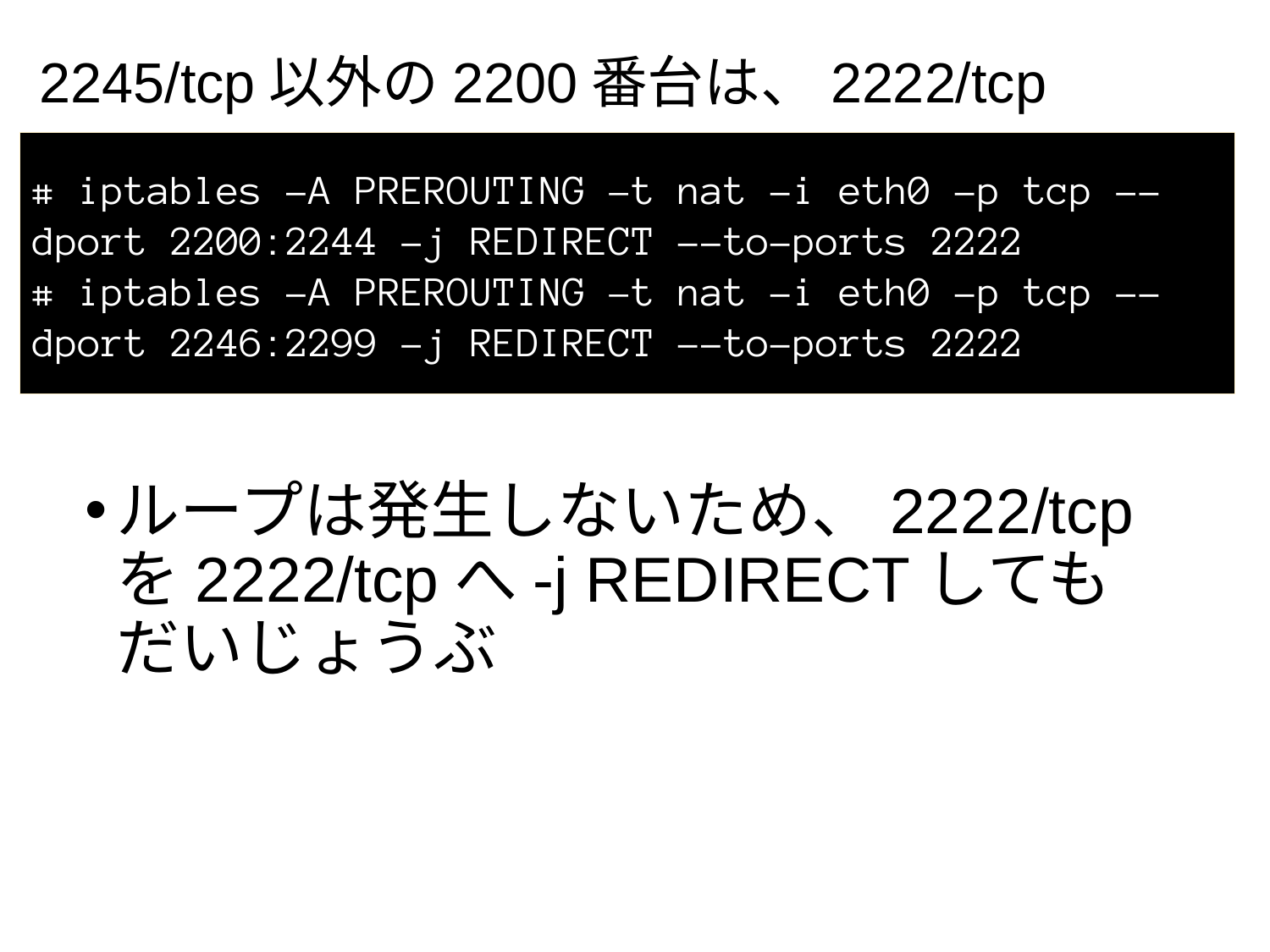

2245/tcp以外の2200番台は、2222/tcpへ
# iptables -A PREROUTING –t nat -i eth0 -p tcp --dport 2200:2244 -j REDIRECT --to-ports 2222
# iptables -A PREROUTING –t nat -i eth0 -p tcp --dport 2246:2299 -j REDIRECT --to-ports 2222
ループは発生しないため、2222/tcpを2222/tcpへ-j REDIRECTしてもだいじょうぶ